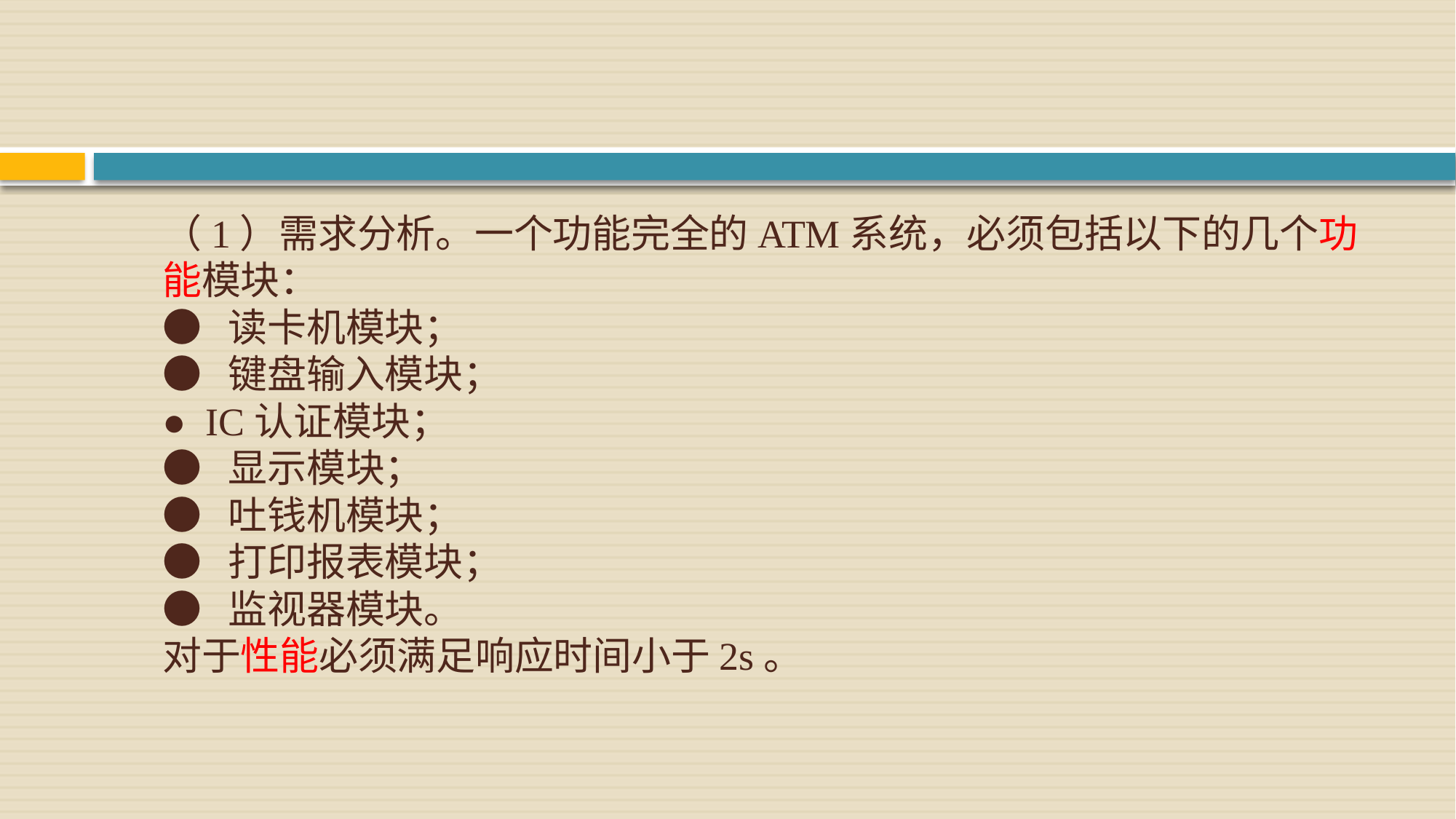

# （1）需求分析。一个功能完全的ATM系统，必须包括以下的几个功能模块：
●  读卡机模块；
●  键盘输入模块；
●  IC认证模块；
●  显示模块；
●  吐钱机模块；
●  打印报表模块；
●  监视器模块。
对于性能必须满足响应时间小于2s。